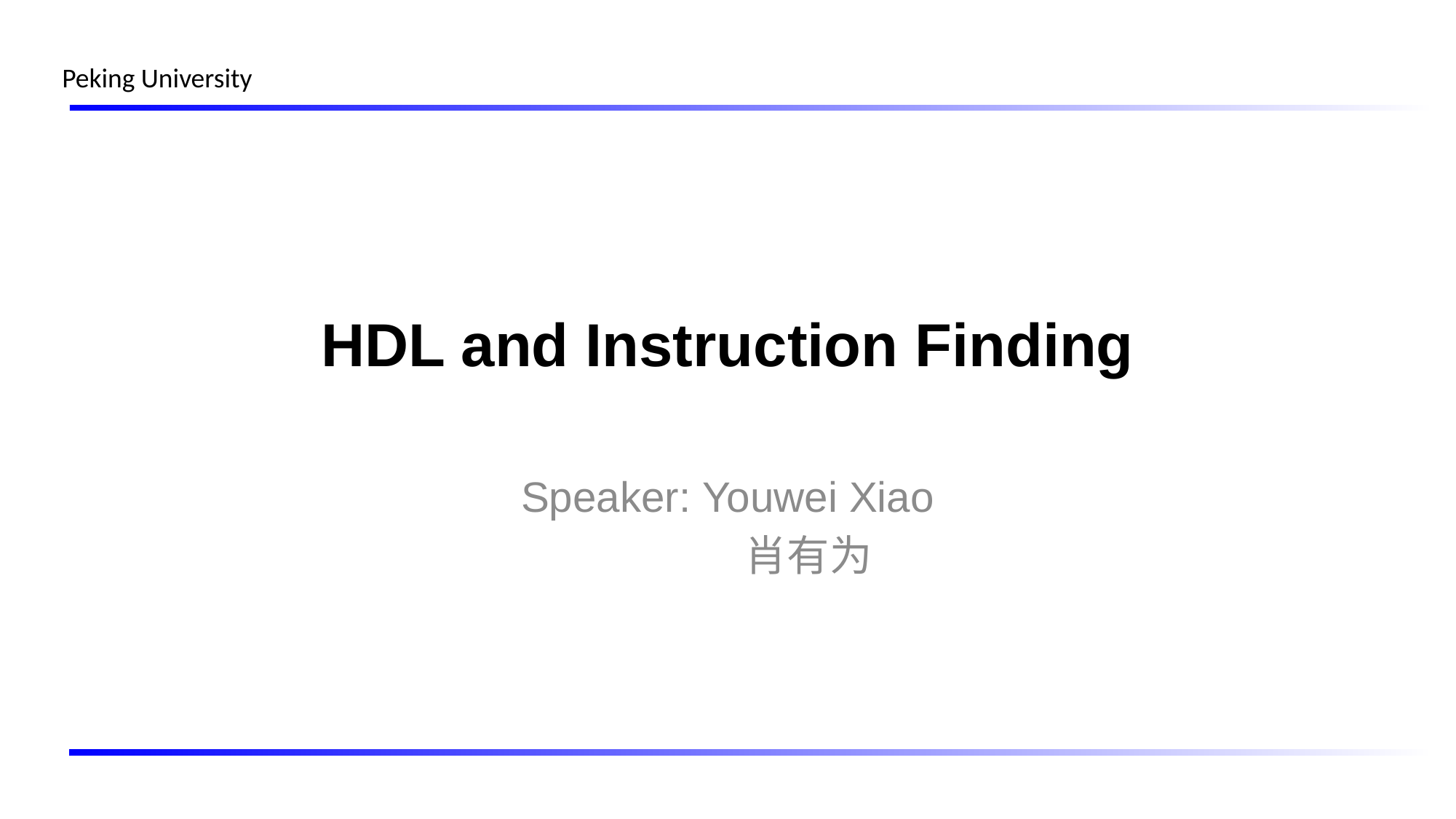

# HDL and Instruction Finding
Speaker: Youwei Xiao
                肖有为